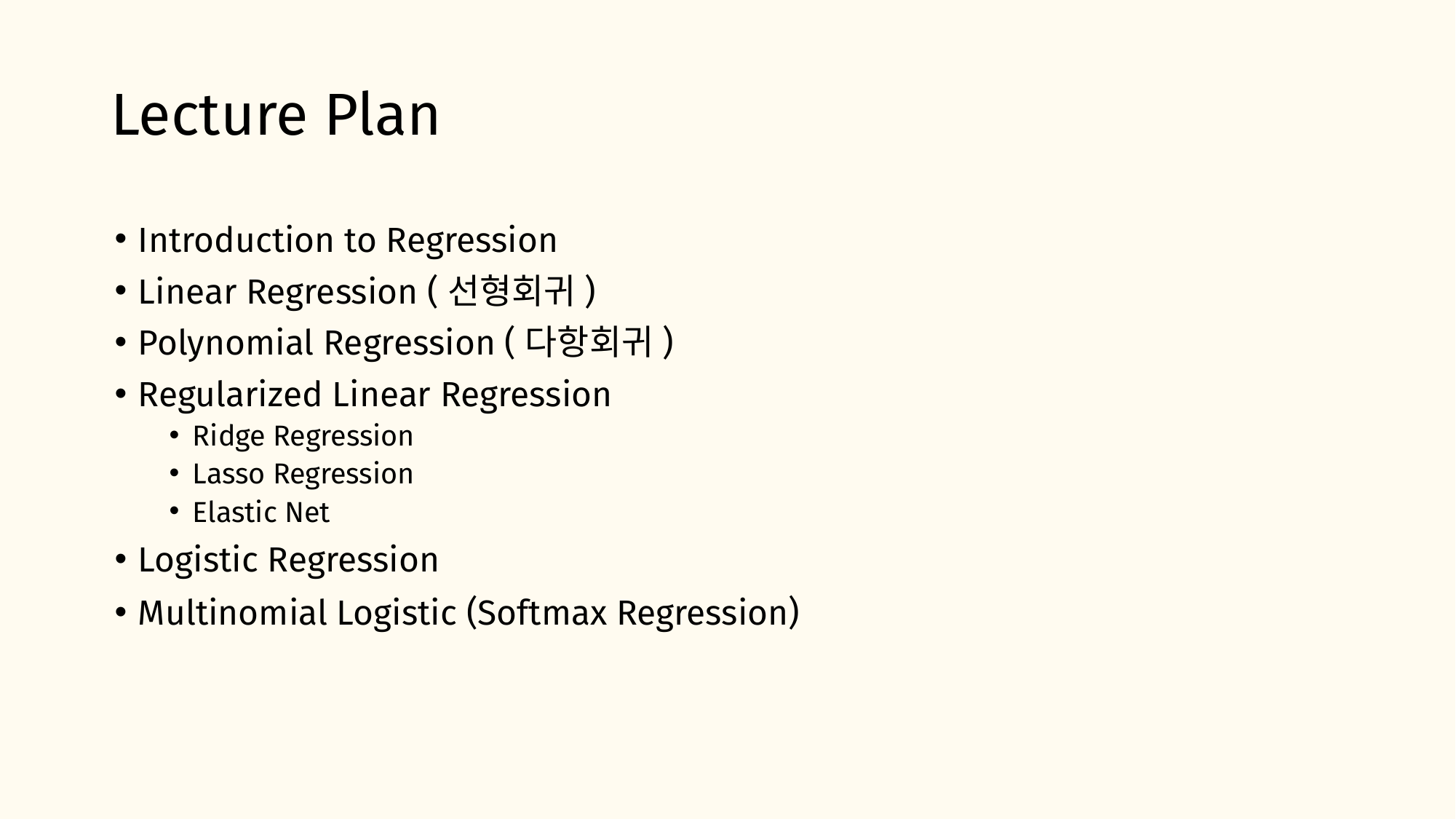

# Lecture Plan
Introduction to Regression
Linear Regression (선형회귀)
Polynomial Regression (다항회귀)
Regularized Linear Regression
Ridge Regression
Lasso Regression
Elastic Net
Logistic Regression
Multinomial Logistic (Softmax Regression)